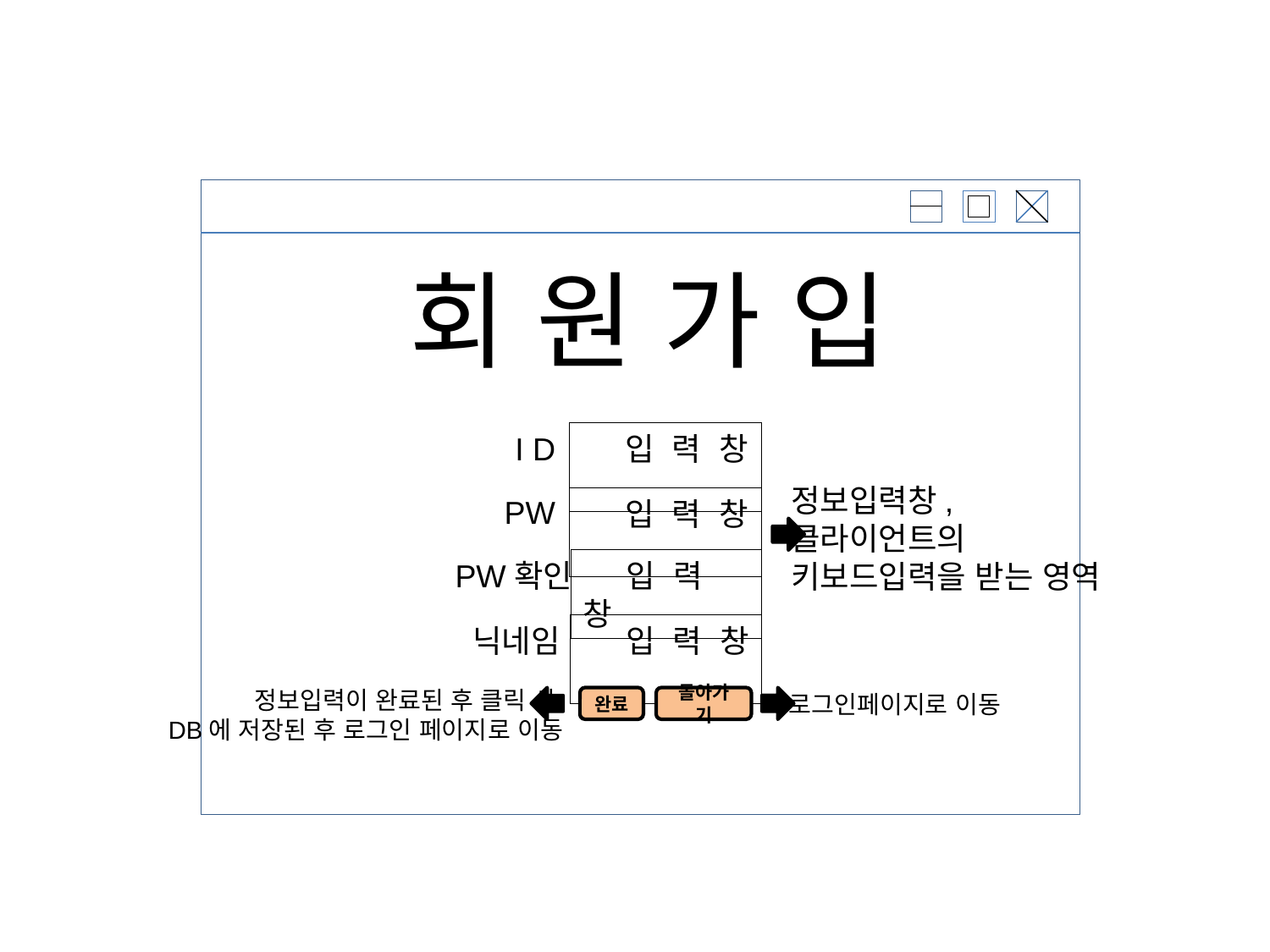

회 원 가 입
I D
    입  력  창
정보입력창,
클라이언트의
키보드입력을 받는 영역
PW
    입  력  창

PW확인
    입  력  창
닉네임
    입  력  창
정보입력이 완료된 후 클릭 시
DB에 저장된 후 로그인 페이지로 이동
로그인페이지로 이동

완료
돌아가기